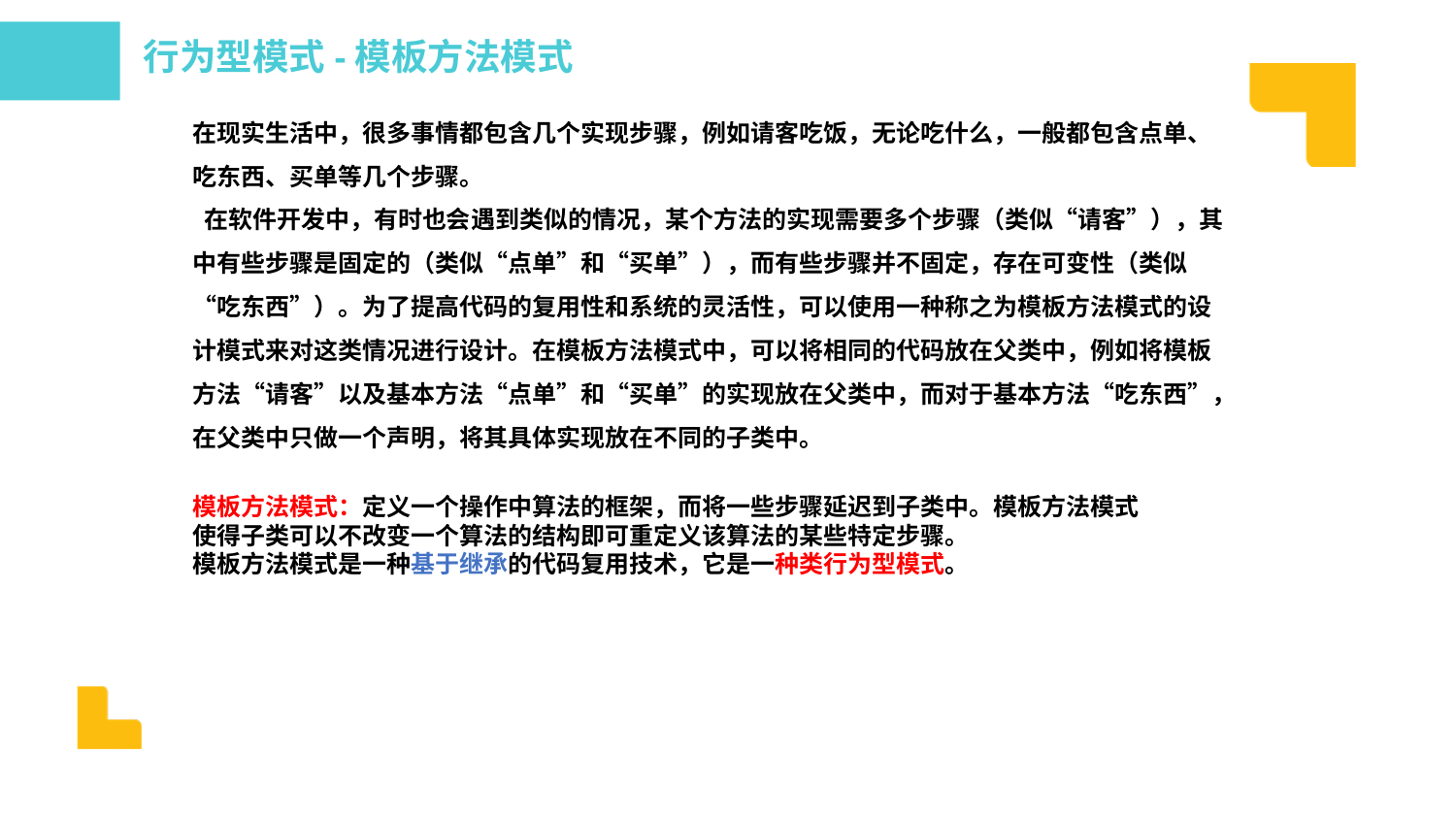

行为型模式-模板方法模式
在现实生活中，很多事情都包含几个实现步骤，例如请客吃饭，无论吃什么，一般都包含点单、吃东西、买单等几个步骤。
 在软件开发中，有时也会遇到类似的情况，某个方法的实现需要多个步骤（类似“请客”），其中有些步骤是固定的（类似“点单”和“买单”），而有些步骤并不固定，存在可变性（类似“吃东西”）。为了提高代码的复用性和系统的灵活性，可以使用一种称之为模板方法模式的设计模式来对这类情况进行设计。在模板方法模式中，可以将相同的代码放在父类中，例如将模板方法“请客”以及基本方法“点单”和“买单”的实现放在父类中，而对于基本方法“吃东西”，在父类中只做一个声明，将其具体实现放在不同的子类中。
模板方法模式：定义一个操作中算法的框架，而将一些步骤延迟到子类中。模板方法模式使得子类可以不改变一个算法的结构即可重定义该算法的某些特定步骤。
模板方法模式是一种基于继承的代码复用技术，它是一种类行为型模式。